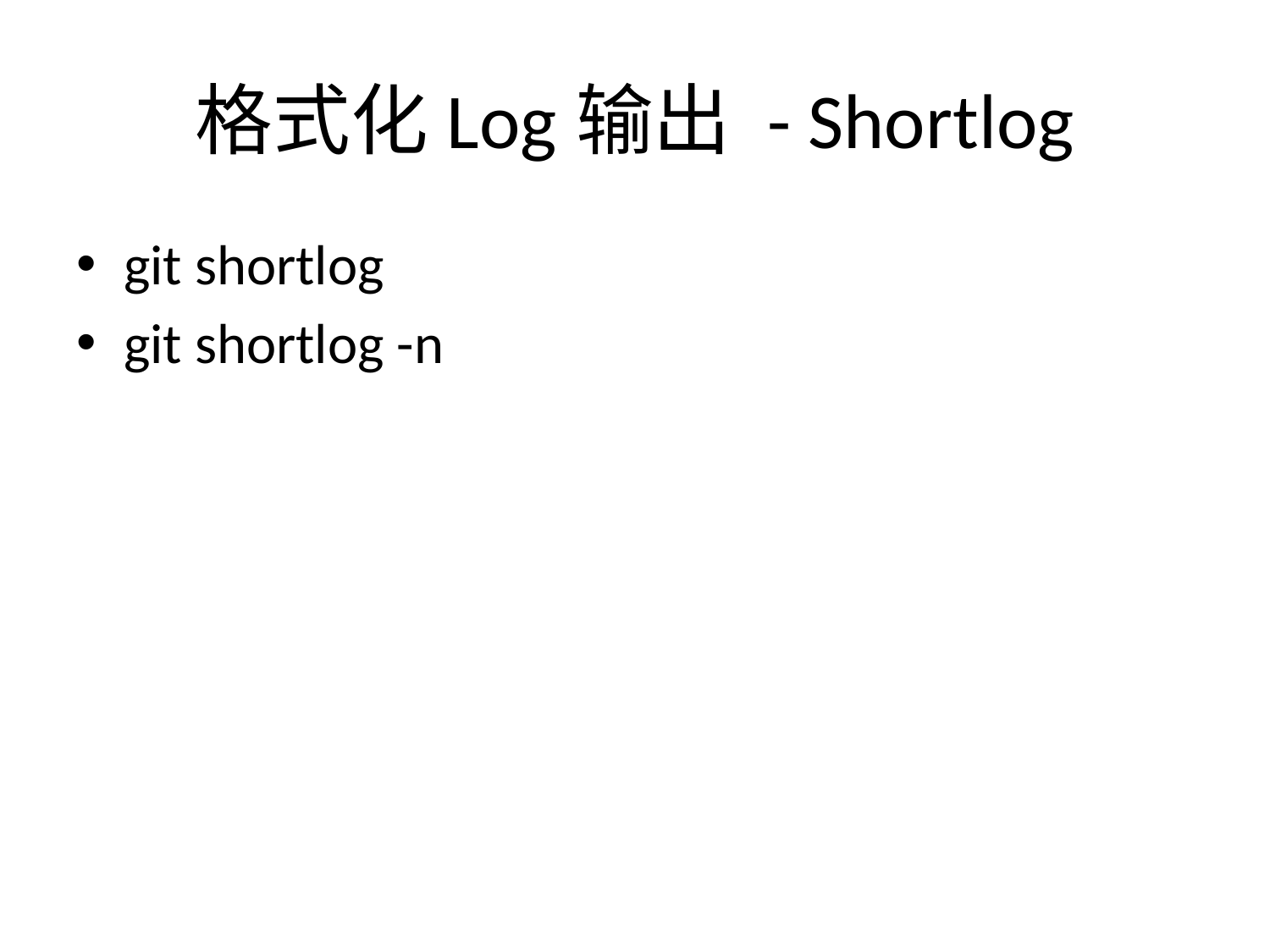

# 格式化Log输出 - Shortlog
git shortlog
git shortlog -n